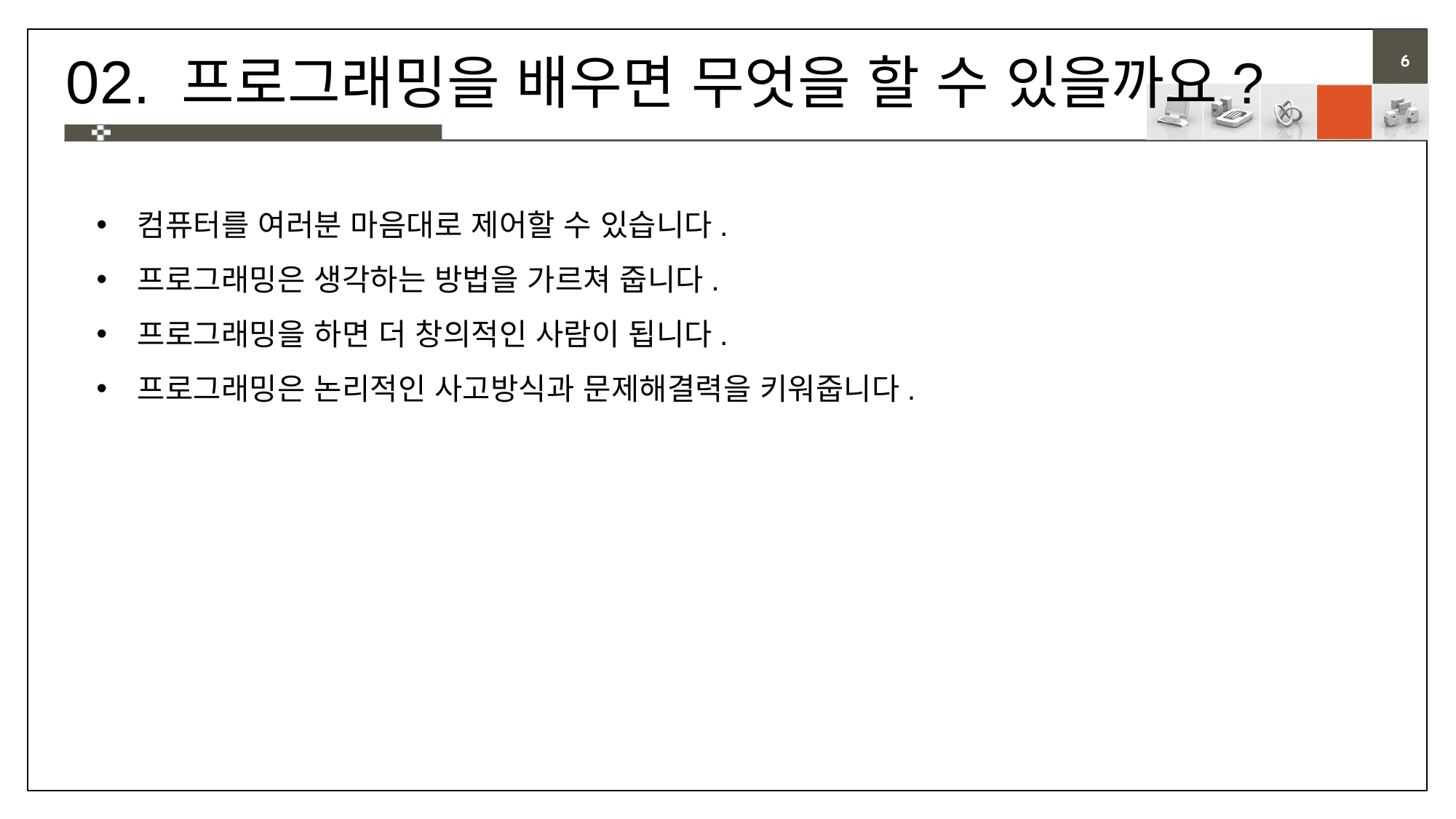

# 02. 프로그래밍을 배우면 무엇을 할 수 있을까요?
컴퓨터를 여러분 마음대로 제어할 수 있습니다.
프로그래밍은 생각하는 방법을 가르쳐 줍니다.
프로그래밍을 하면 더 창의적인 사람이 됩니다.
프로그래밍은 논리적인 사고방식과 문제해결력을 키워줍니다.